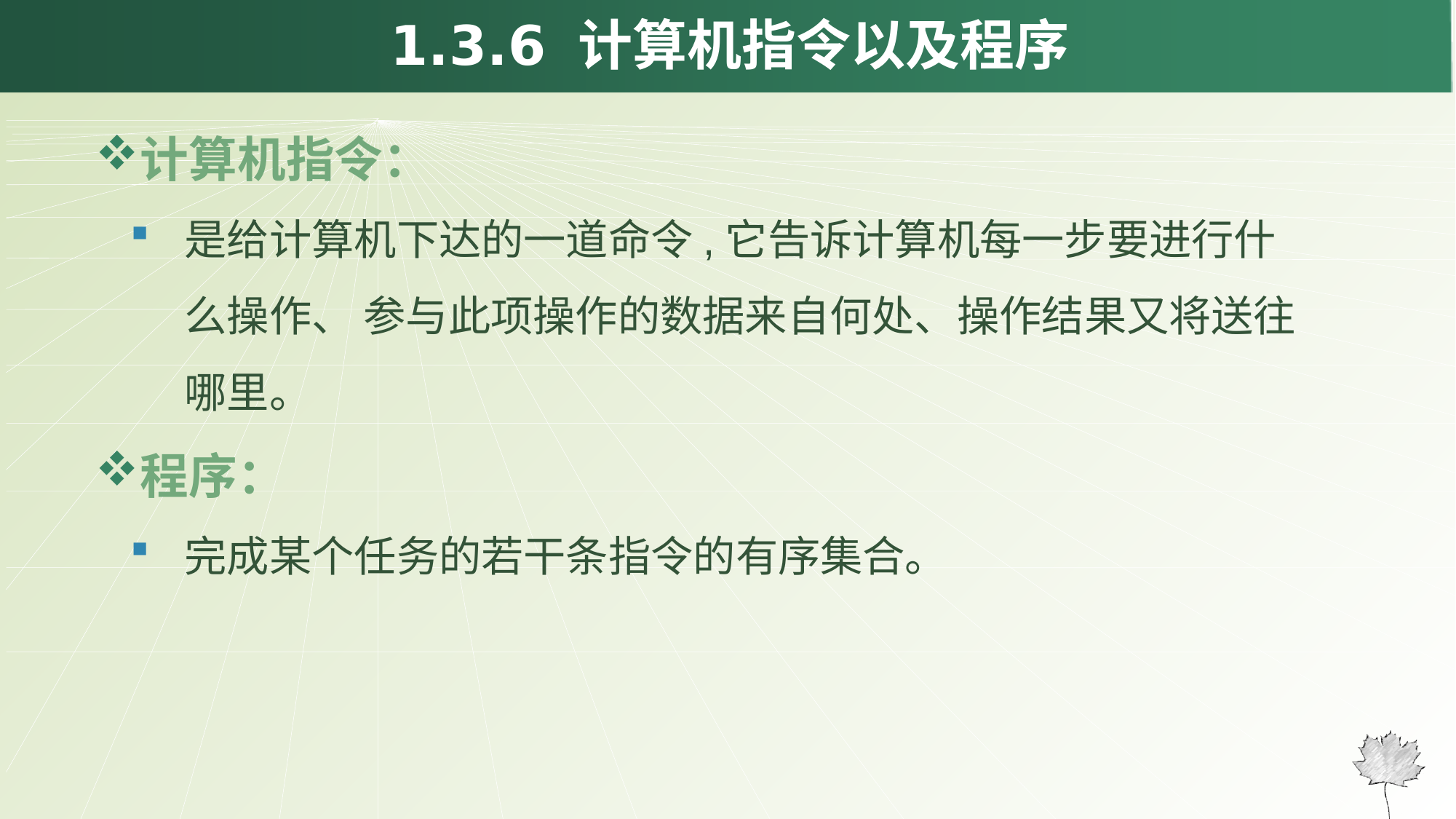

1.3.6 计算机指令以及程序
计算机指令：
是给计算机下达的一道命令,它告诉计算机每一步要进行什么操作、 参与此项操作的数据来自何处、操作结果又将送往哪里。
程序：
完成某个任务的若干条指令的有序集合。